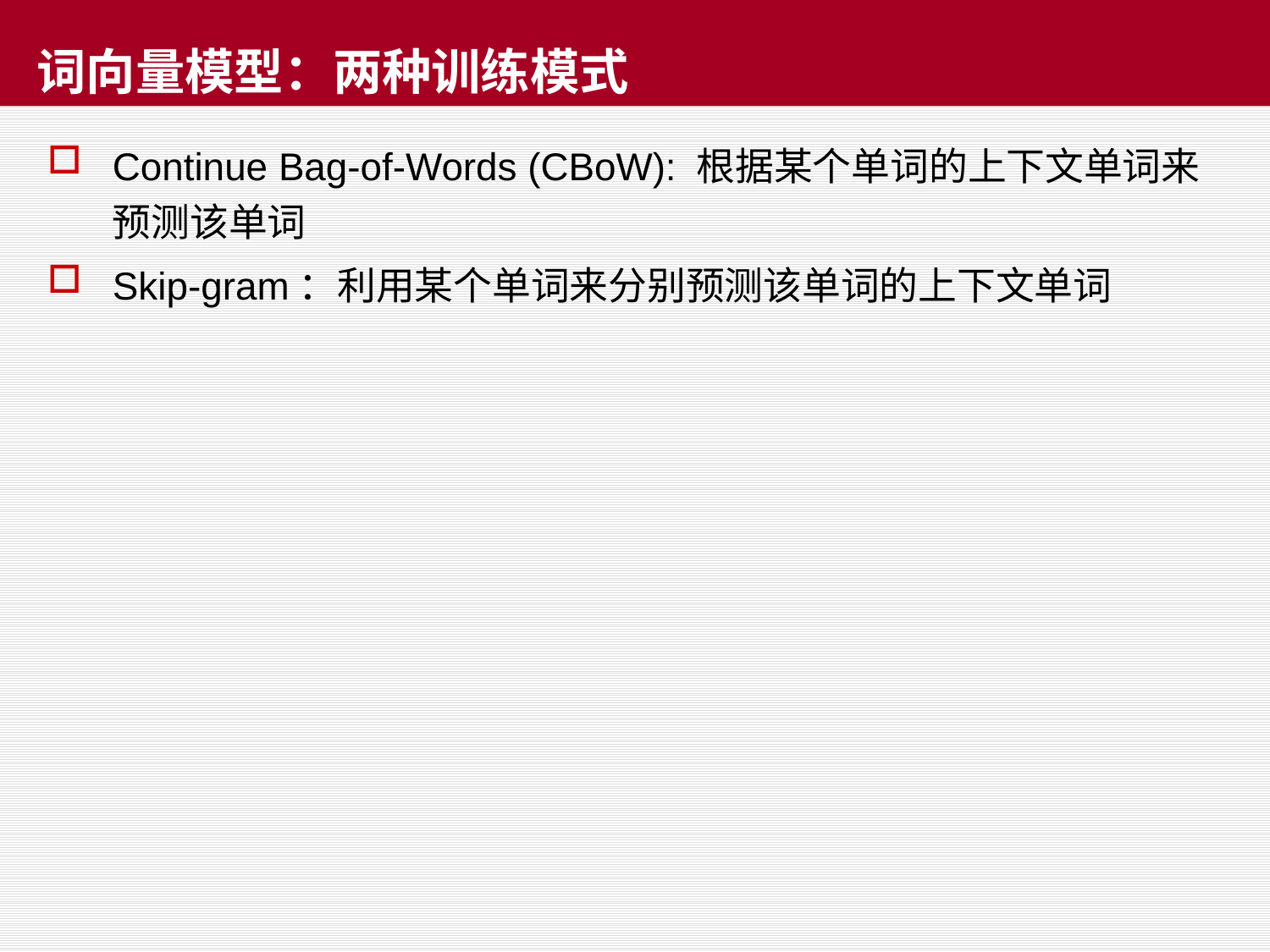

# 词向量模型：两种训练模式
Continue Bag-of-Words (CBoW): 根据某个单词的上下文单词来预测该单词
Skip-gram：利用某个单词来分别预测该单词的上下文单词